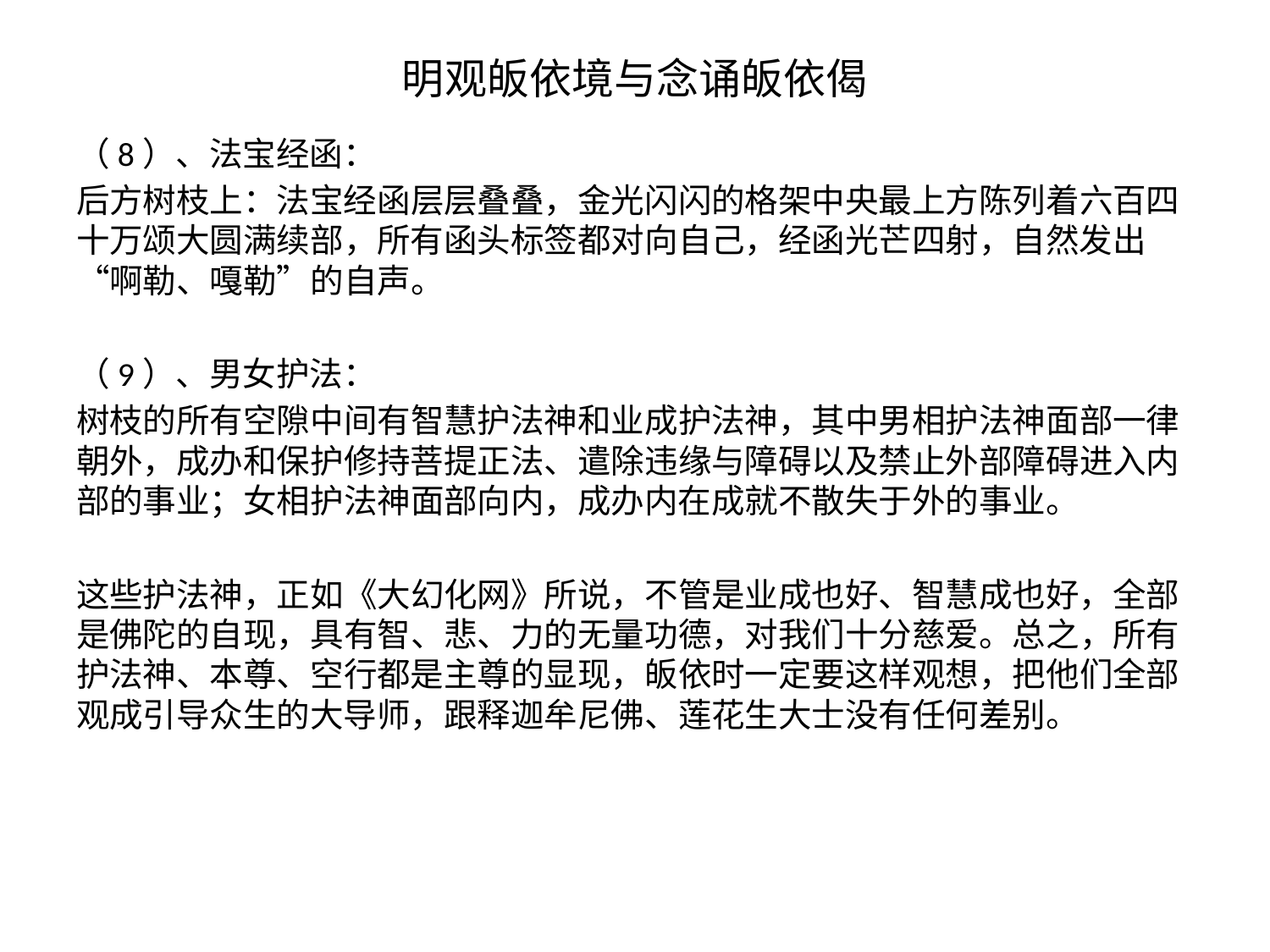

# 明观皈依境与念诵皈依偈
（8）、法宝经函：
后方树枝上：法宝经函层层叠叠，金光闪闪的格架中央最上方陈列着六百四十万颂大圆满续部，所有函头标签都对向自己，经函光芒四射，自然发出“啊勒、嘎勒”的自声。

（9）、男女护法：
树枝的所有空隙中间有智慧护法神和业成护法神，其中男相护法神面部一律朝外，成办和保护修持菩提正法、遣除违缘与障碍以及禁止外部障碍进入内部的事业；女相护法神面部向内，成办内在成就不散失于外的事业。

这些护法神，正如《大幻化网》所说，不管是业成也好、智慧成也好，全部是佛陀的自现，具有智、悲、力的无量功德，对我们十分慈爱。总之，所有护法神、本尊、空行都是主尊的显现，皈依时一定要这样观想，把他们全部观成引导众生的大导师，跟释迦牟尼佛、莲花生大士没有任何差别。